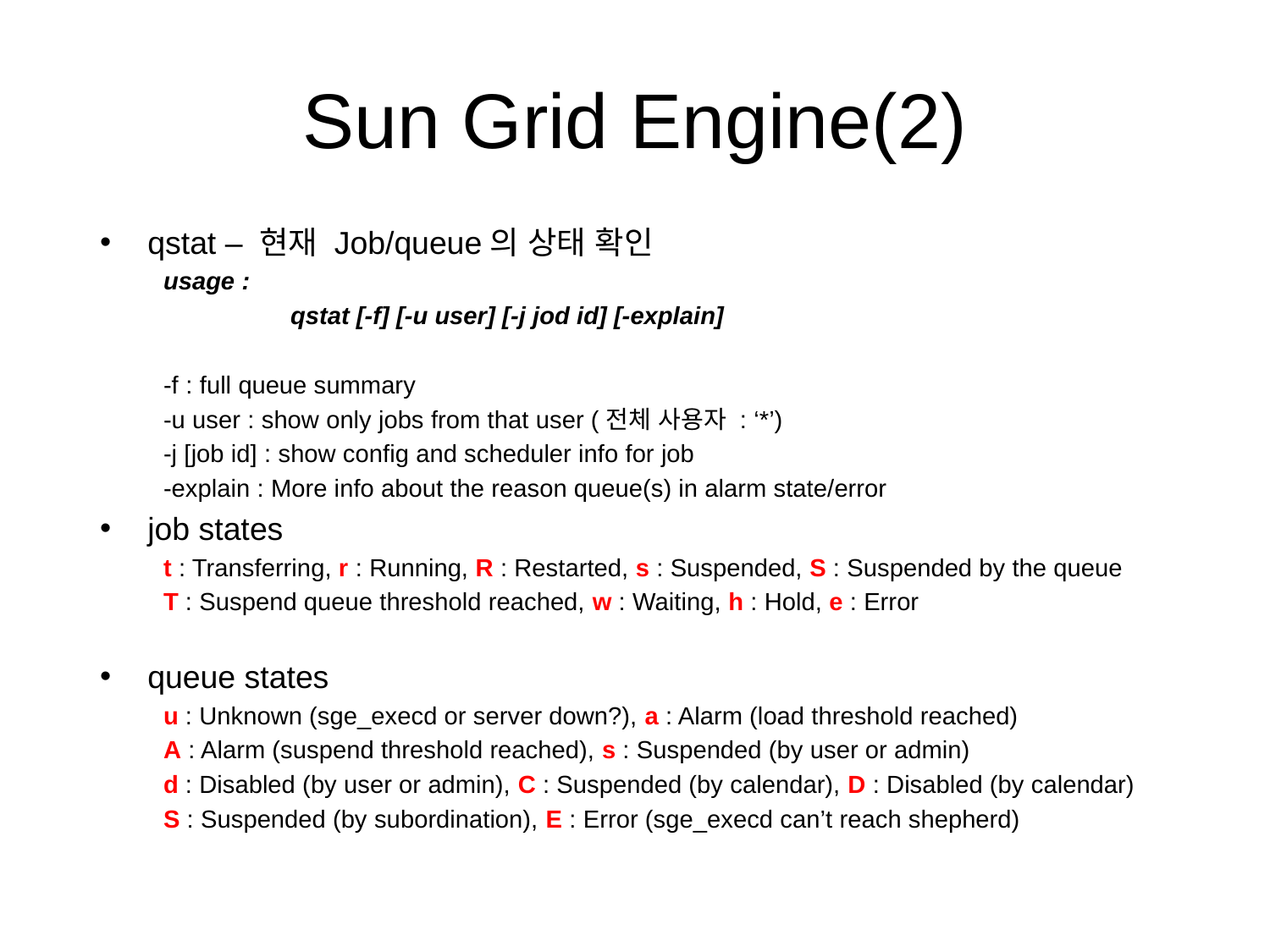

# Sun Grid Engine(2)
qstat – 현재 Job/queue의 상태 확인
usage :
	qstat [-f] [-u user] [-j jod id] [-explain]

-f : full queue summary
-u user : show only jobs from that user (전체 사용자 : ‘*’)
-j [job id] : show config and scheduler info for job
-explain : More info about the reason queue(s) in alarm state/error
job states
t : Transferring, r : Running, R : Restarted, s : Suspended, S : Suspended by the queue
T : Suspend queue threshold reached, w : Waiting, h : Hold, e : Error

queue states
u : Unknown (sge_execd or server down?), a : Alarm (load threshold reached)
A : Alarm (suspend threshold reached), s : Suspended (by user or admin)
d : Disabled (by user or admin), C : Suspended (by calendar), D : Disabled (by calendar)
S : Suspended (by subordination), E : Error (sge_execd can’t reach shepherd)